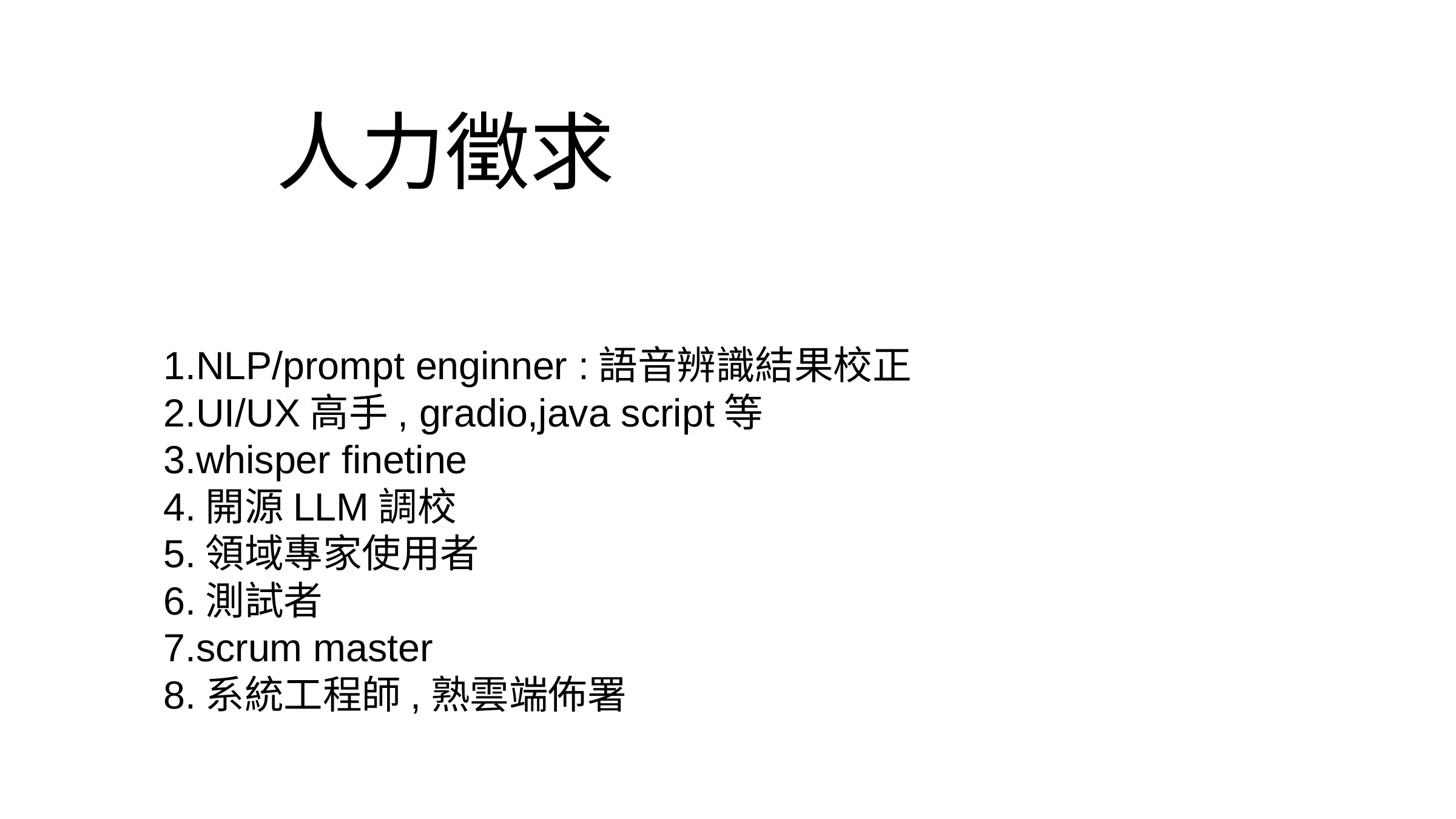

人力徵求
1.NLP/prompt enginner :語音辨識結果校正
2.UI/UX高手, gradio,java script等
3.whisper finetine
4.開源LLM調校
5.領域專家使用者
6.測試者
7.scrum master
8.系統工程師,熟雲端佈署